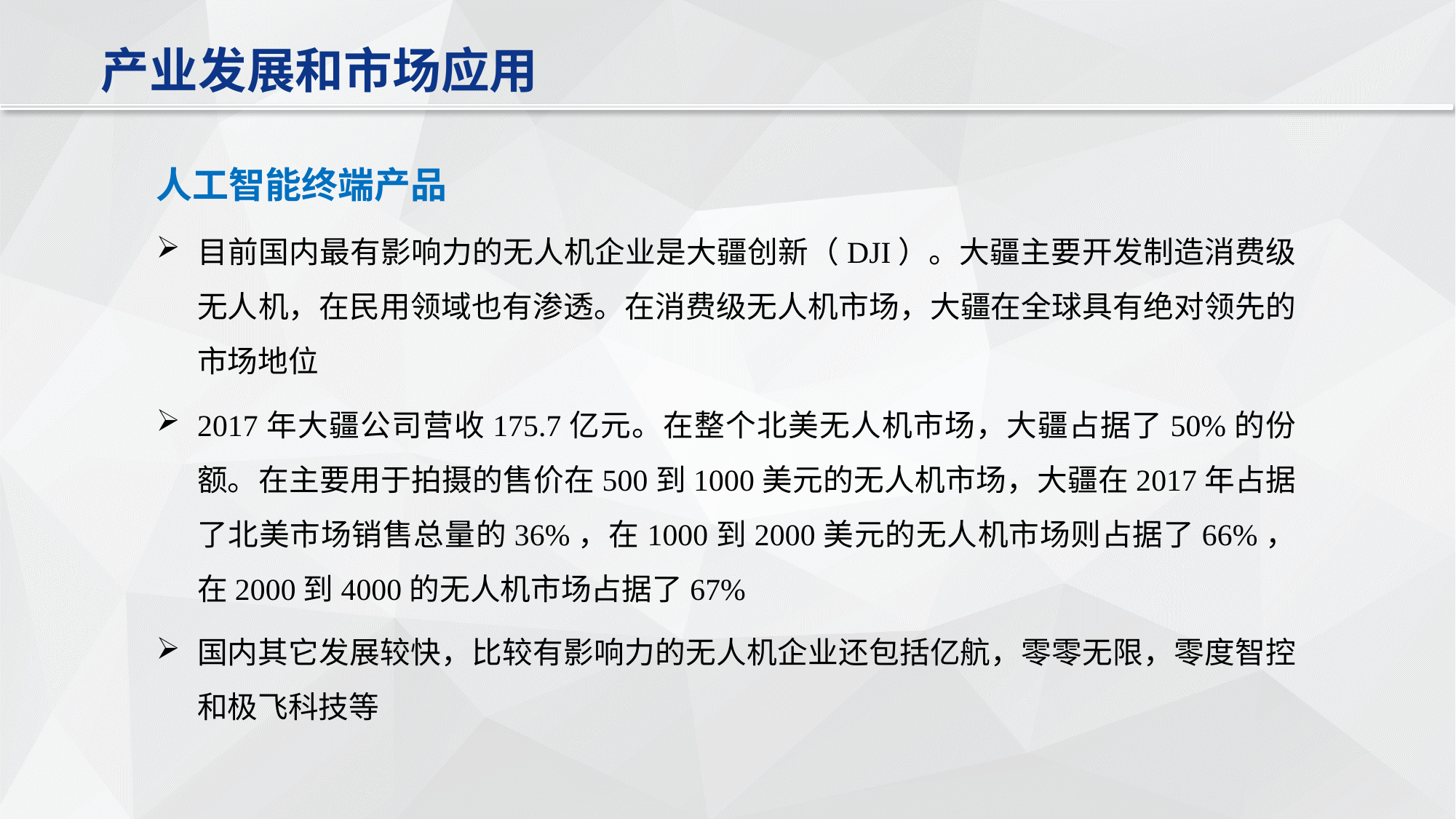

产业发展和市场应用

人工智能终端产品
目前国内最有影响力的无人机企业是大疆创新（DJI）。大疆主要开发制造消费级无人机，在民用领域也有渗透。在消费级无人机市场，大疆在全球具有绝对领先的市场地位
2017年大疆公司营收175.7亿元。在整个北美无人机市场，大疆占据了50%的份额。在主要用于拍摄的售价在500到1000美元的无人机市场，大疆在2017年占据了北美市场销售总量的36%，在1000到2000美元的无人机市场则占据了66%，在2000到4000的无人机市场占据了67%
国内其它发展较快，比较有影响力的无人机企业还包括亿航，零零无限，零度智控和极飞科技等
74